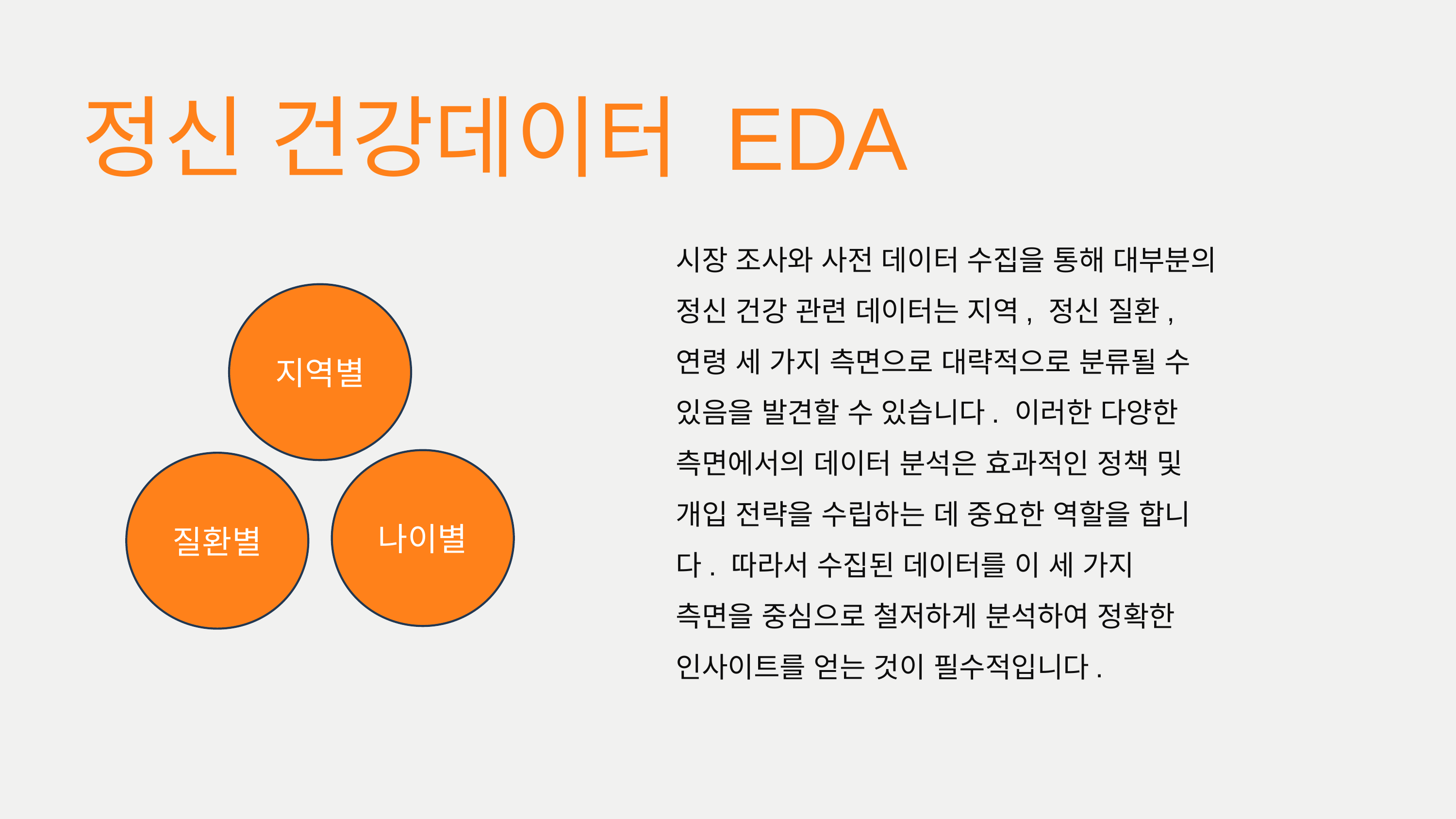

정신 건강데이터 EDA

시장 조사와 사전 데이터 수집을 통해 대부분의 정신 건강 관련 데이터는 지역, 정신 질환, 연령 세 가지 측면으로 대략적으로 분류될 수 있음을 발견할 수 있습니다. 이러한 다양한 측면에서의 데이터 분석은 효과적인 정책 및 개입 전략을 수립하는 데 중요한 역할을 합니다. 따라서 수집된 데이터를 이 세 가지 측면을 중심으로 철저하게 분석하여 정확한 인사이트를 얻는 것이 필수적입니다.
지역별
나이별
질환별